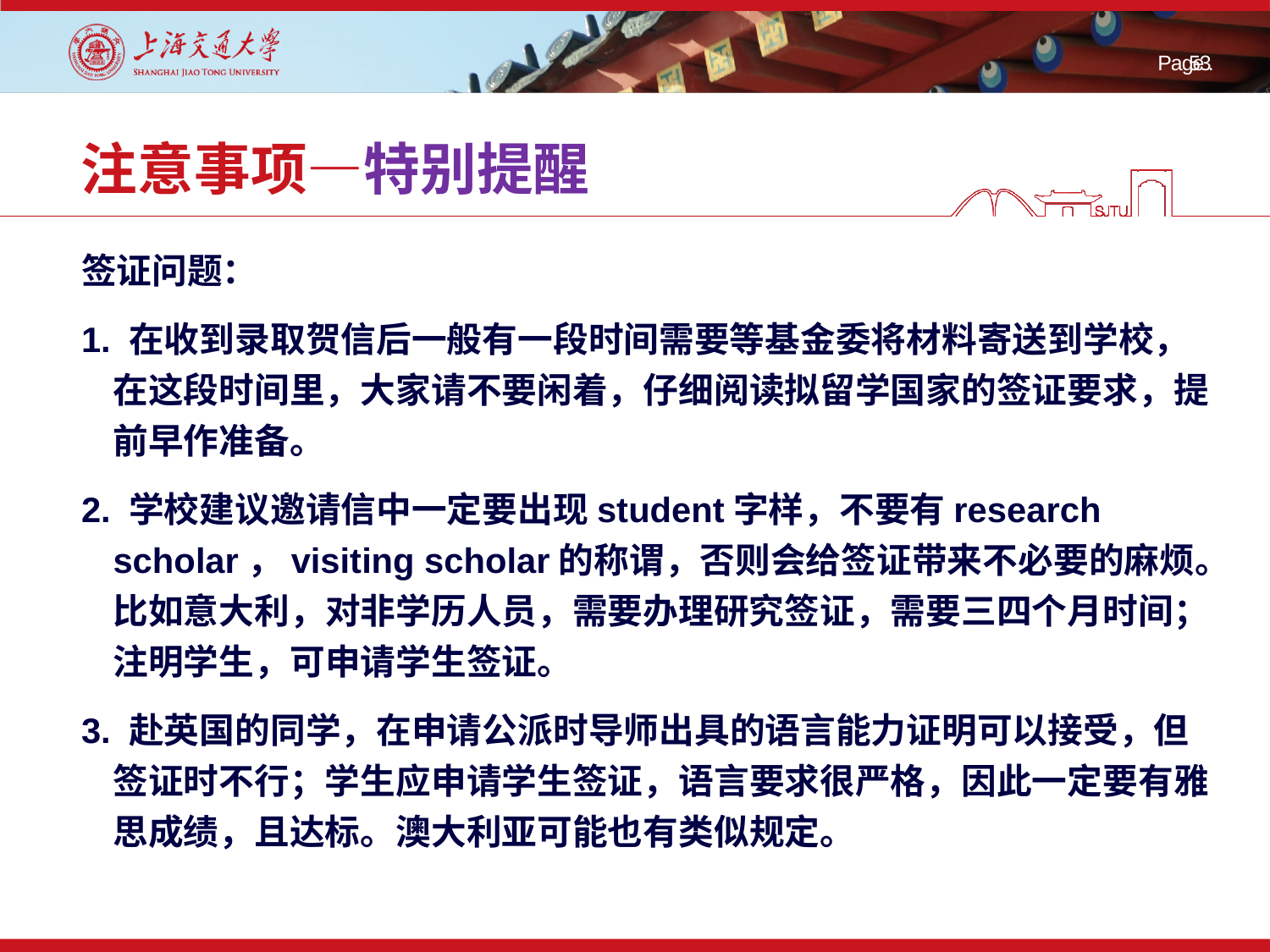

# 注意事项—特别提醒
签证问题：
1. 在收到录取贺信后一般有一段时间需要等基金委将材料寄送到学校，在这段时间里，大家请不要闲着，仔细阅读拟留学国家的签证要求，提前早作准备。
2. 学校建议邀请信中一定要出现student字样，不要有research scholar，visiting scholar的称谓，否则会给签证带来不必要的麻烦。比如意大利，对非学历人员，需要办理研究签证，需要三四个月时间；注明学生，可申请学生签证。
3. 赴英国的同学，在申请公派时导师出具的语言能力证明可以接受，但签证时不行；学生应申请学生签证，语言要求很严格，因此一定要有雅思成绩，且达标。澳大利亚可能也有类似规定。